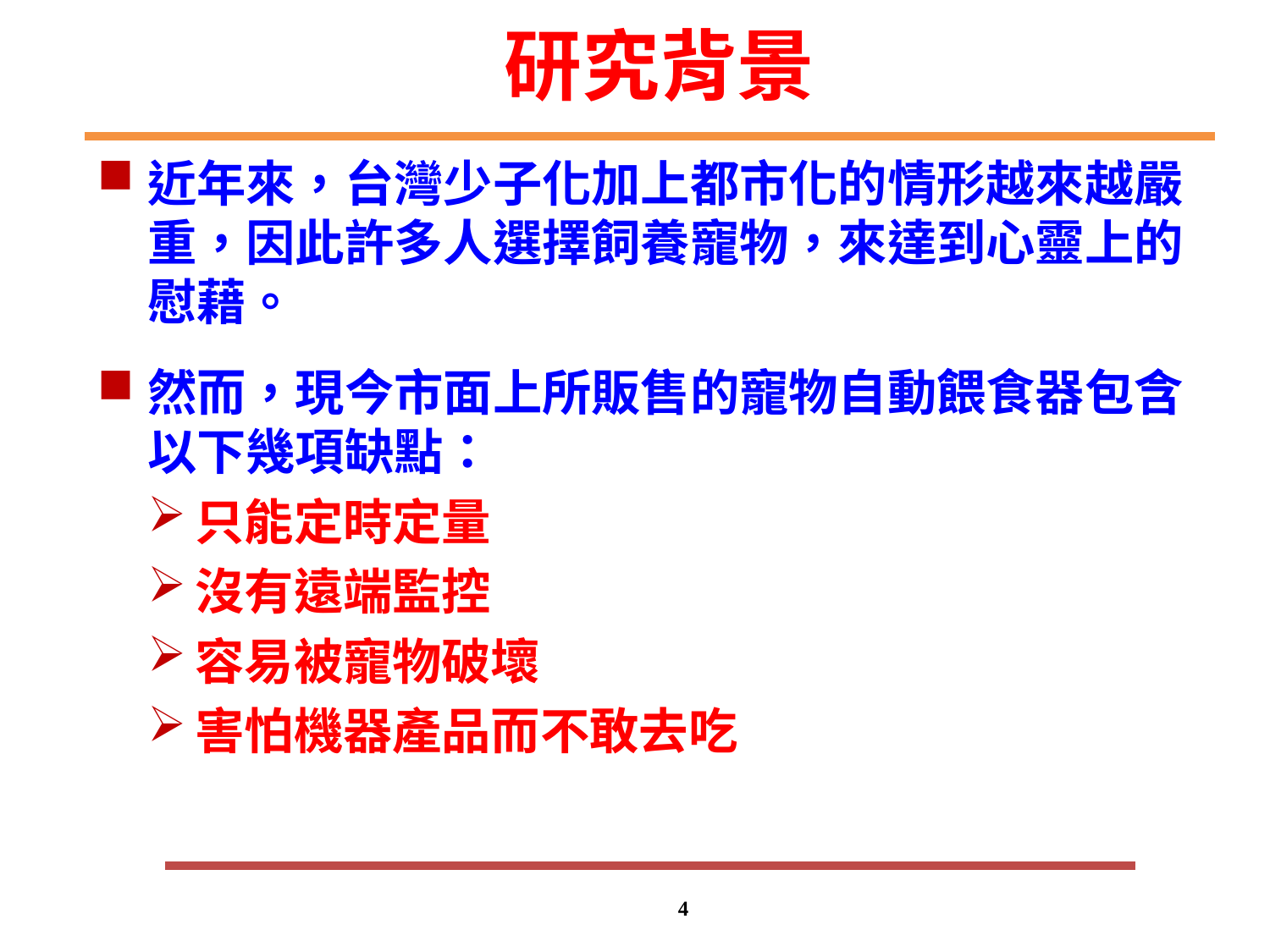

# 研究背景
近年來，台灣少子化加上都市化的情形越來越嚴重，因此許多人選擇飼養寵物，來達到心靈上的慰藉。
然而，現今市面上所販售的寵物自動餵食器包含以下幾項缺點：
只能定時定量
沒有遠端監控
容易被寵物破壞
害怕機器產品而不敢去吃
4